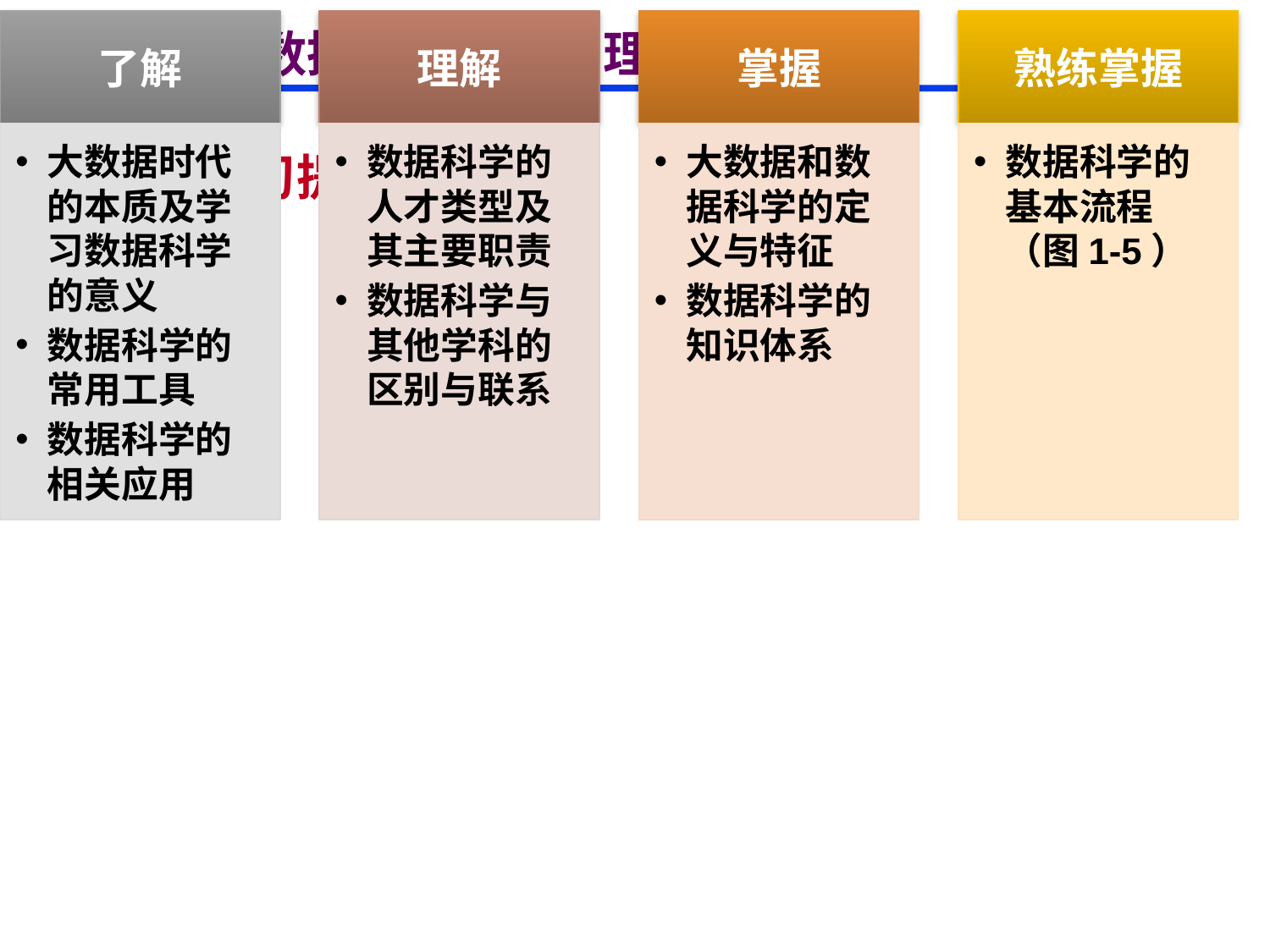

# 第1章 数据科学的基础理论
 本章学习提示及要求
了解
大数据时代的本质及学习数据科学的意义
数据科学的常用工具
数据科学的相关应用
理解
数据科学的人才类型及其主要职责
数据科学与其他学科的区别与联系
掌握
大数据和数据科学的定义与特征
数据科学的知识体系
熟练掌握
数据科学的基本流程（图1-5）